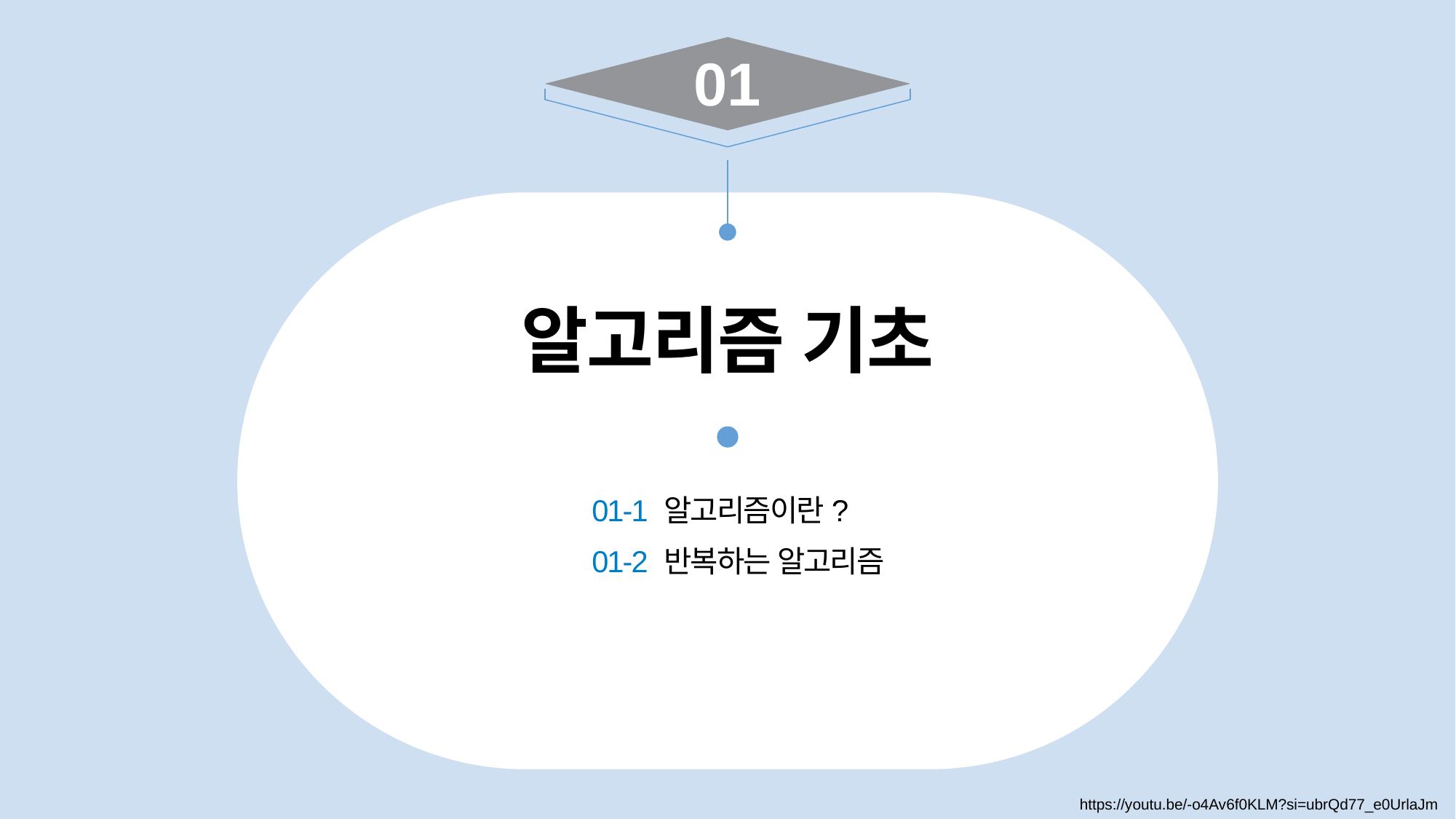

01
알고리즘 기초
01-1 알고리즘이란?
01-2 반복하는 알고리즘
https://youtu.be/-o4Av6f0KLM?si=ubrQd77_e0UrlaJm